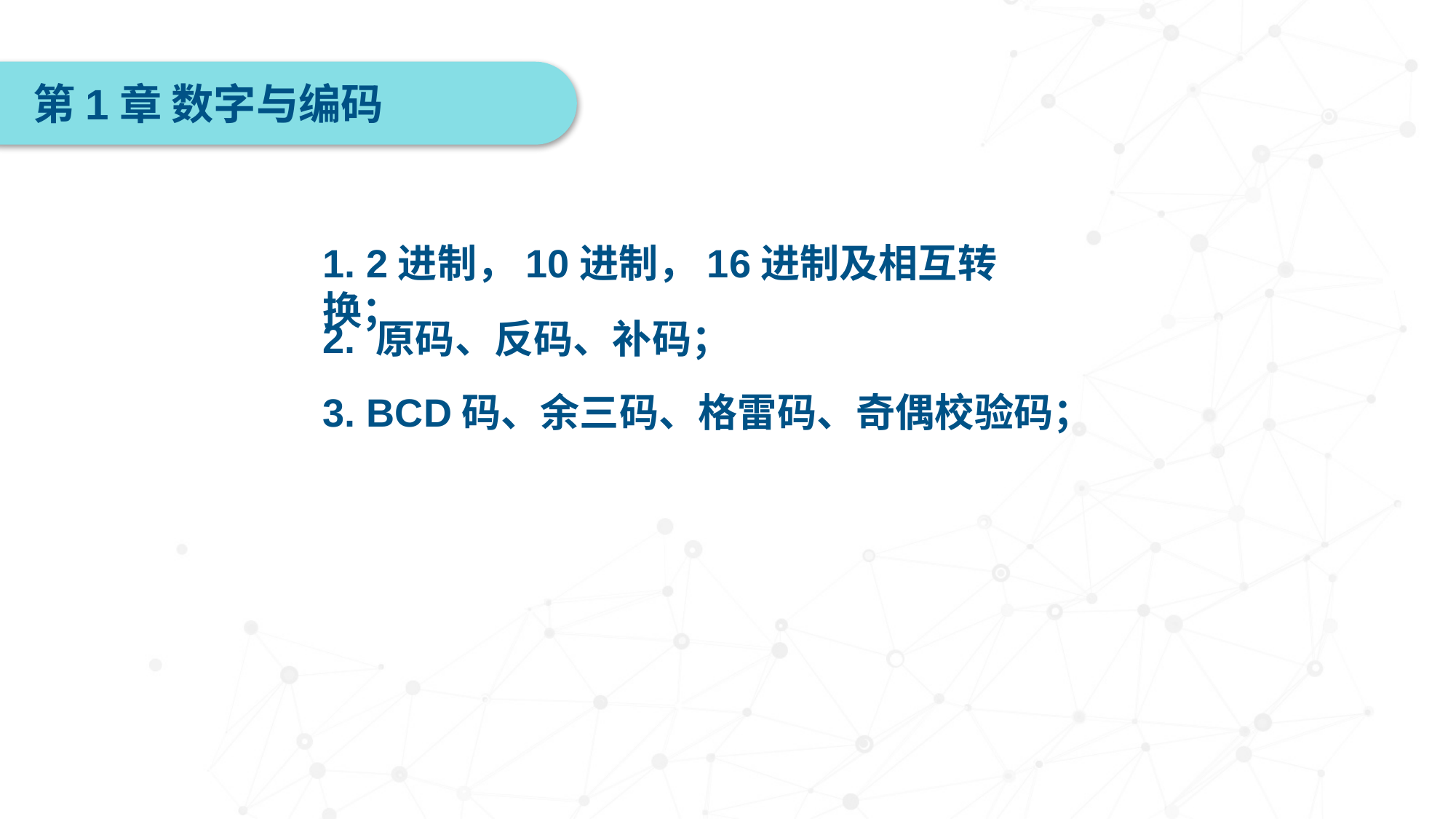

第1章 数字与编码
1. 2进制，10进制，16进制及相互转换；
2. 原码、反码、补码；
3. BCD码、余三码、格雷码、奇偶校验码；